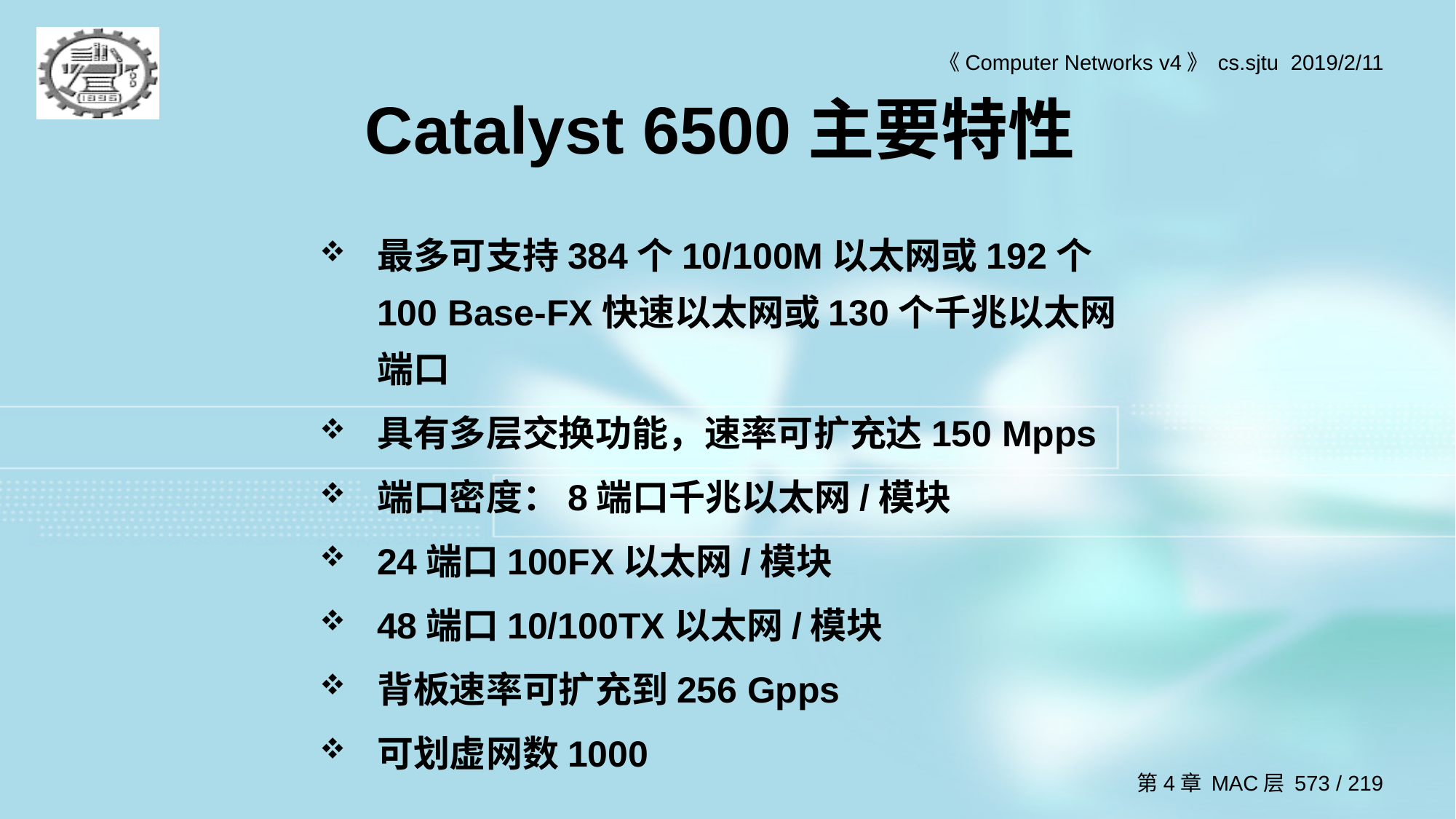

# Catalyst 6500主要特性
最多可支持384个10/100M以太网或192个100 Base-FX快速以太网或130个千兆以太网端口
具有多层交换功能，速率可扩充达150 Mpps
端口密度：8端口千兆以太网/模块
24端口100FX以太网/模块
48端口10/100TX以太网/模块
背板速率可扩充到256 Gpps
可划虚网数1000